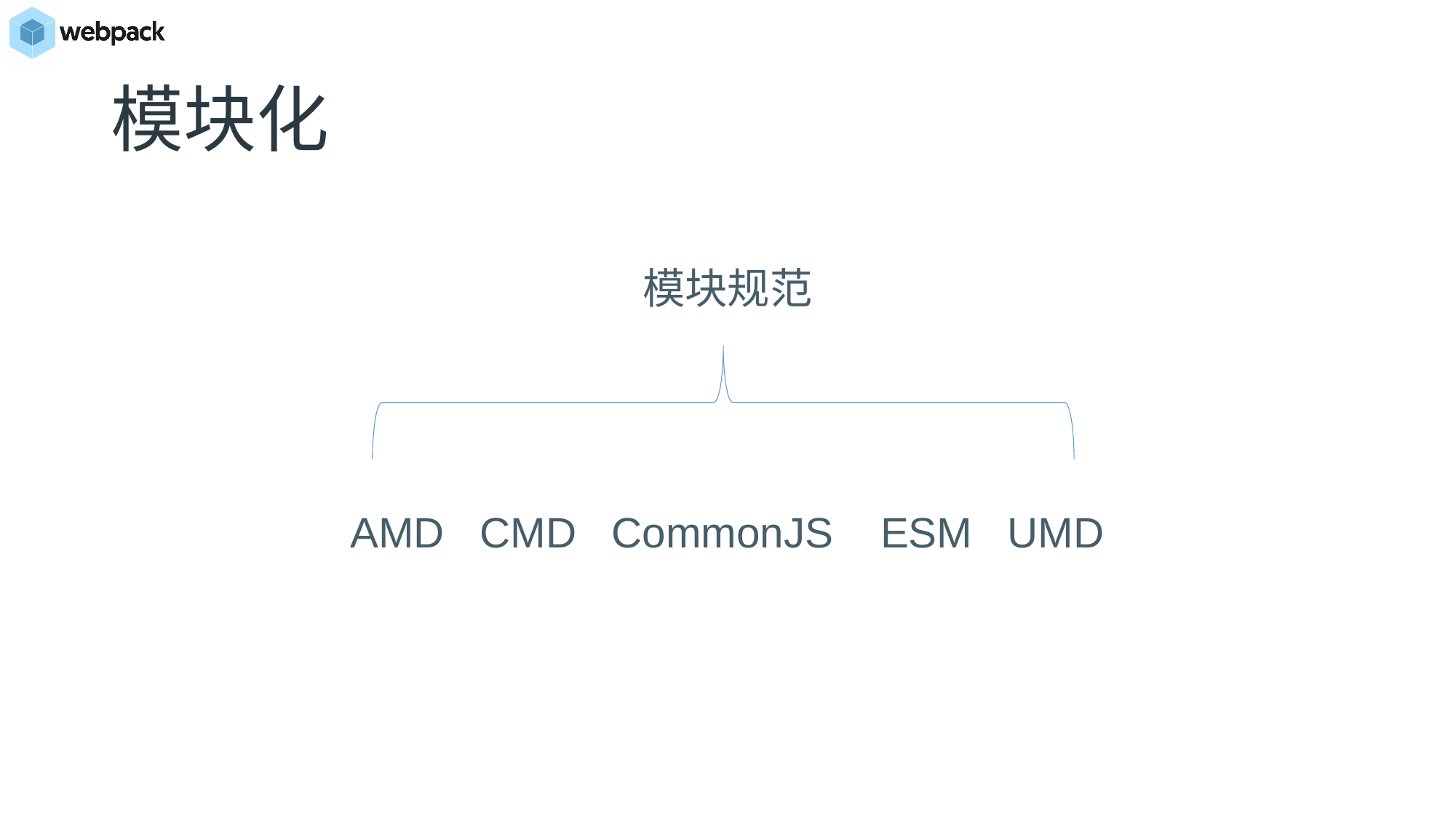

# 模块化

模块规范

AMD   CMD   CommonJS    ESM   UMD